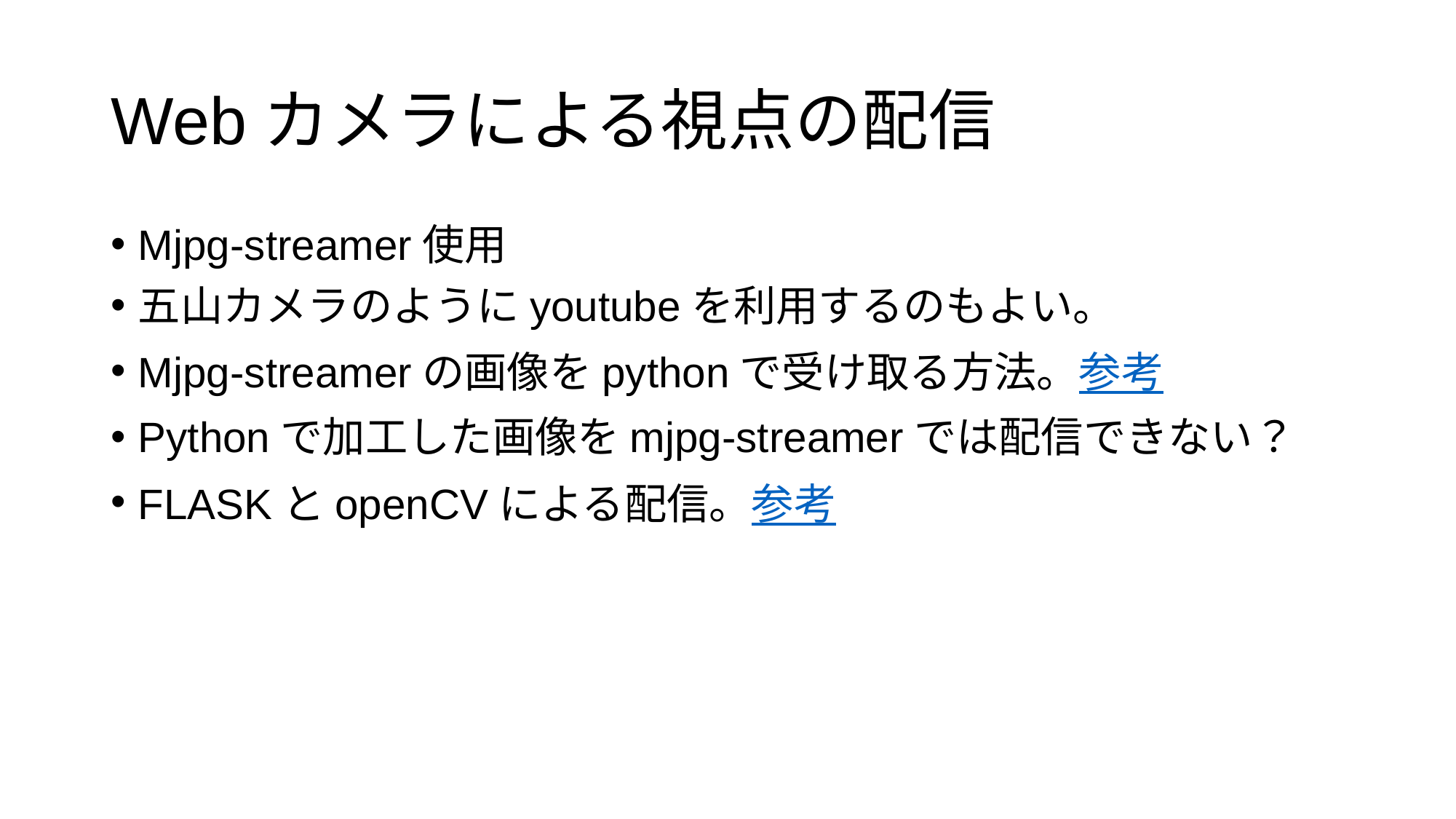

# Webカメラによる視点の配信
Mjpg-streamer使用
五山カメラのようにyoutubeを利用するのもよい。
Mjpg-streamerの画像をpythonで受け取る方法。参考
Pythonで加工した画像をmjpg-streamerでは配信できない？
FLASKとopenCVによる配信。参考